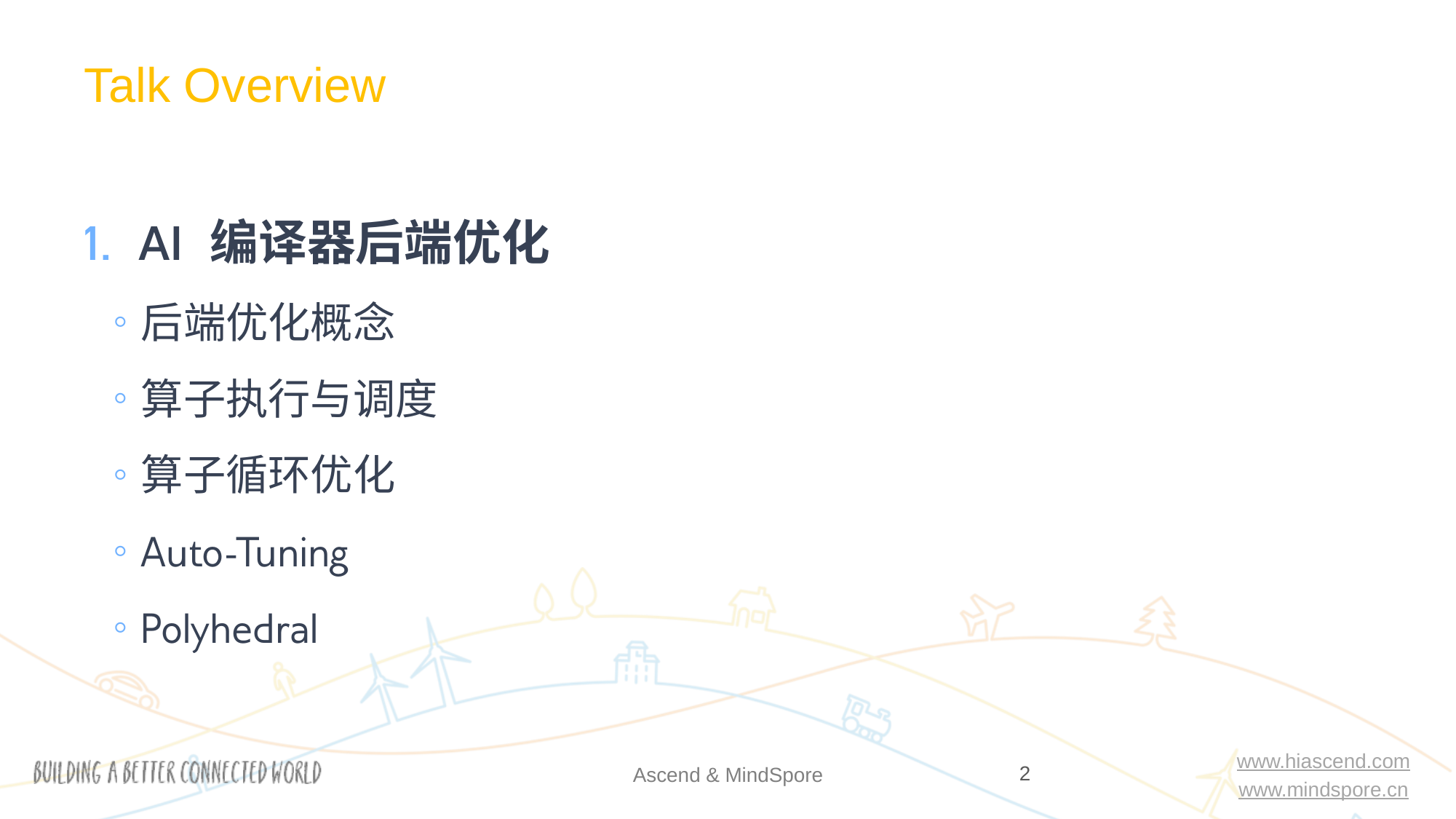

Talk Overview
AI 编译器后端优化
后端优化概念
算子执行与调度
算子循环优化
Auto-Tuning
Polyhedral